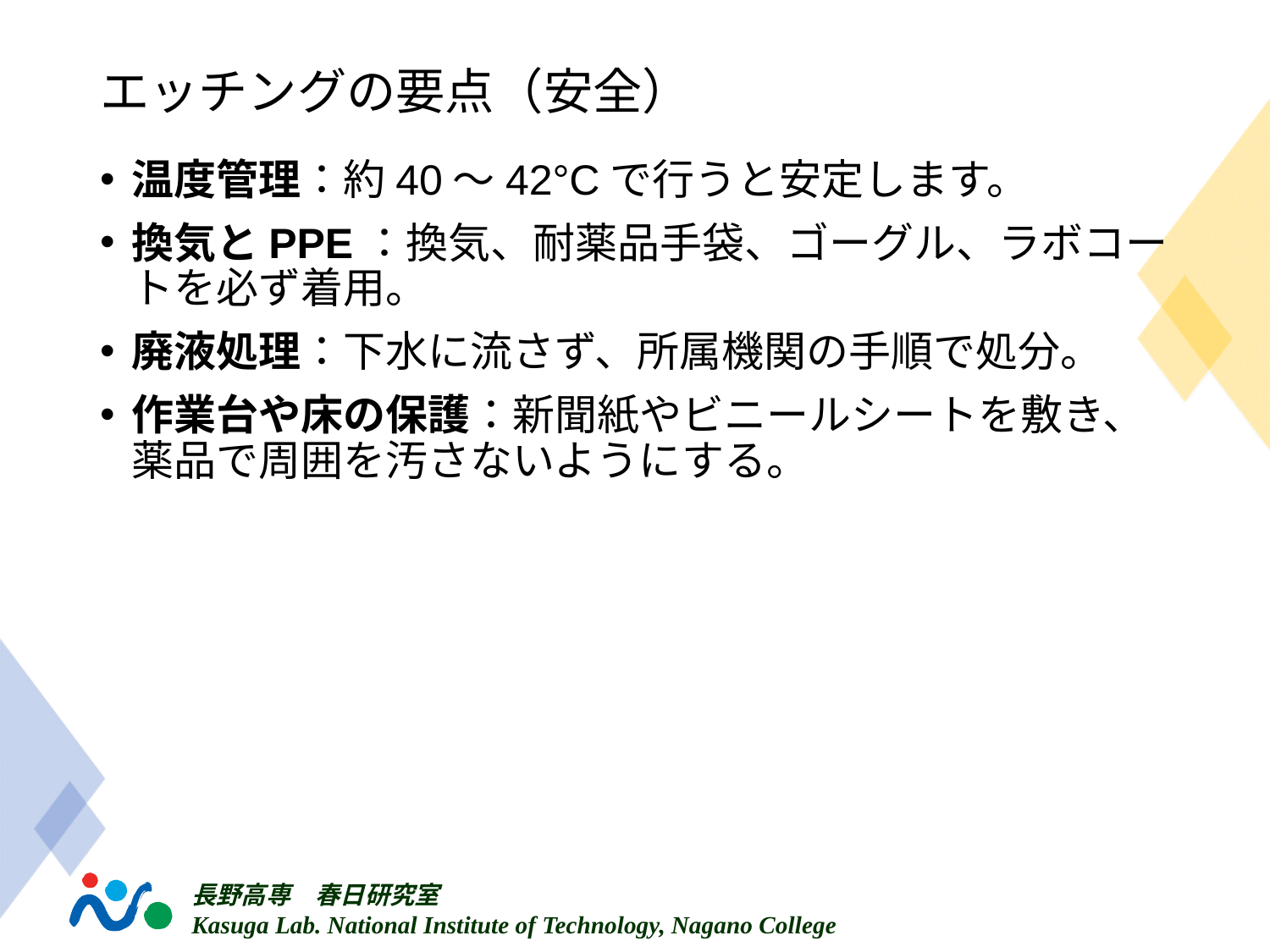

# エッチングの要点（安全）
温度管理：約40〜42°Cで行うと安定します。
換気とPPE：換気、耐薬品手袋、ゴーグル、ラボコートを必ず着用。
廃液処理：下水に流さず、所属機関の手順で処分。
作業台や床の保護：新聞紙やビニールシートを敷き、薬品で周囲を汚さないようにする。